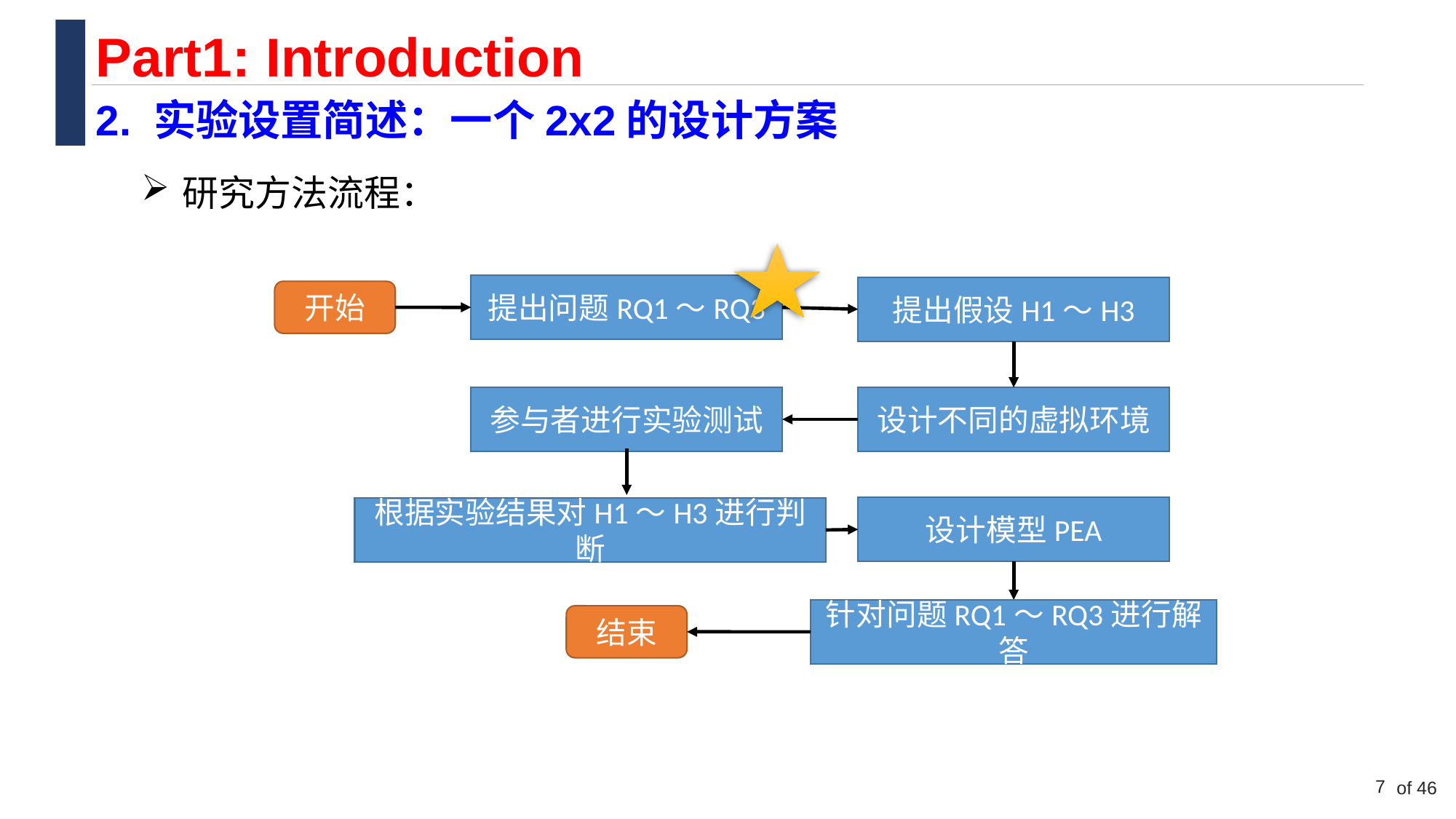

Part1: Introduction
2. 实验设置简述：一个2x2的设计方案
研究方法流程：

提出问题RQ1～RQ3
提出假设H1～H3
开始
参与者进行实验测试
设计不同的虚拟环境
设计模型PEA
根据实验结果对H1～H3进行判断
针对问题RQ1～RQ3进行解答
结束
7